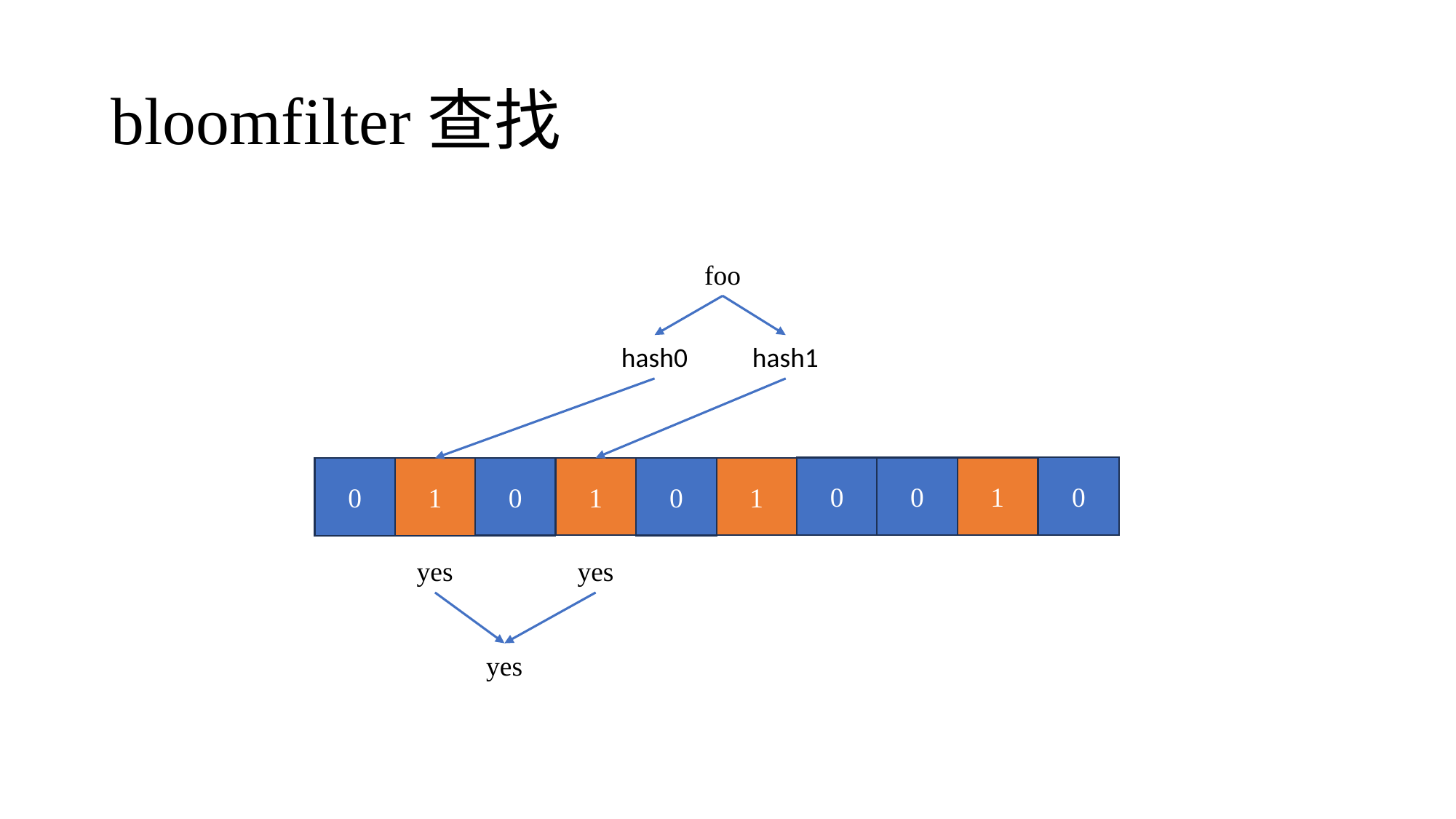

# bloomfilter查找
foo
hash0
hash1
0
0
1
0
1
1
0
0
1
0
yes
yes
yes